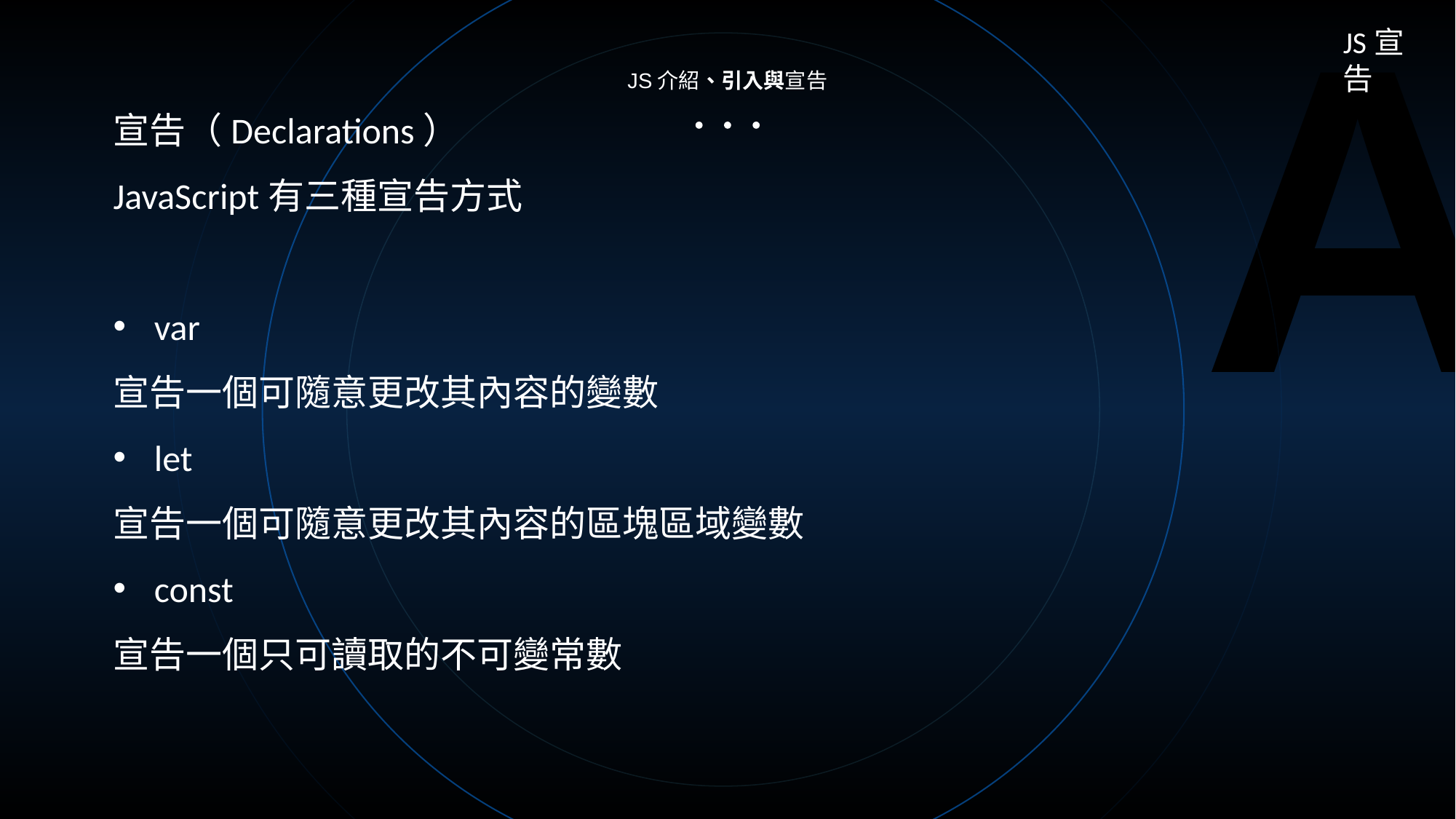

A

JS宣告

JS介紹、引入與宣告
宣告（Declarations）
JavaScript有三種宣告方式

var
宣告一個可隨意更改其內容的變數
let
宣告一個可隨意更改其內容的區塊區域變數
const
宣告一個只可讀取的不可變常數